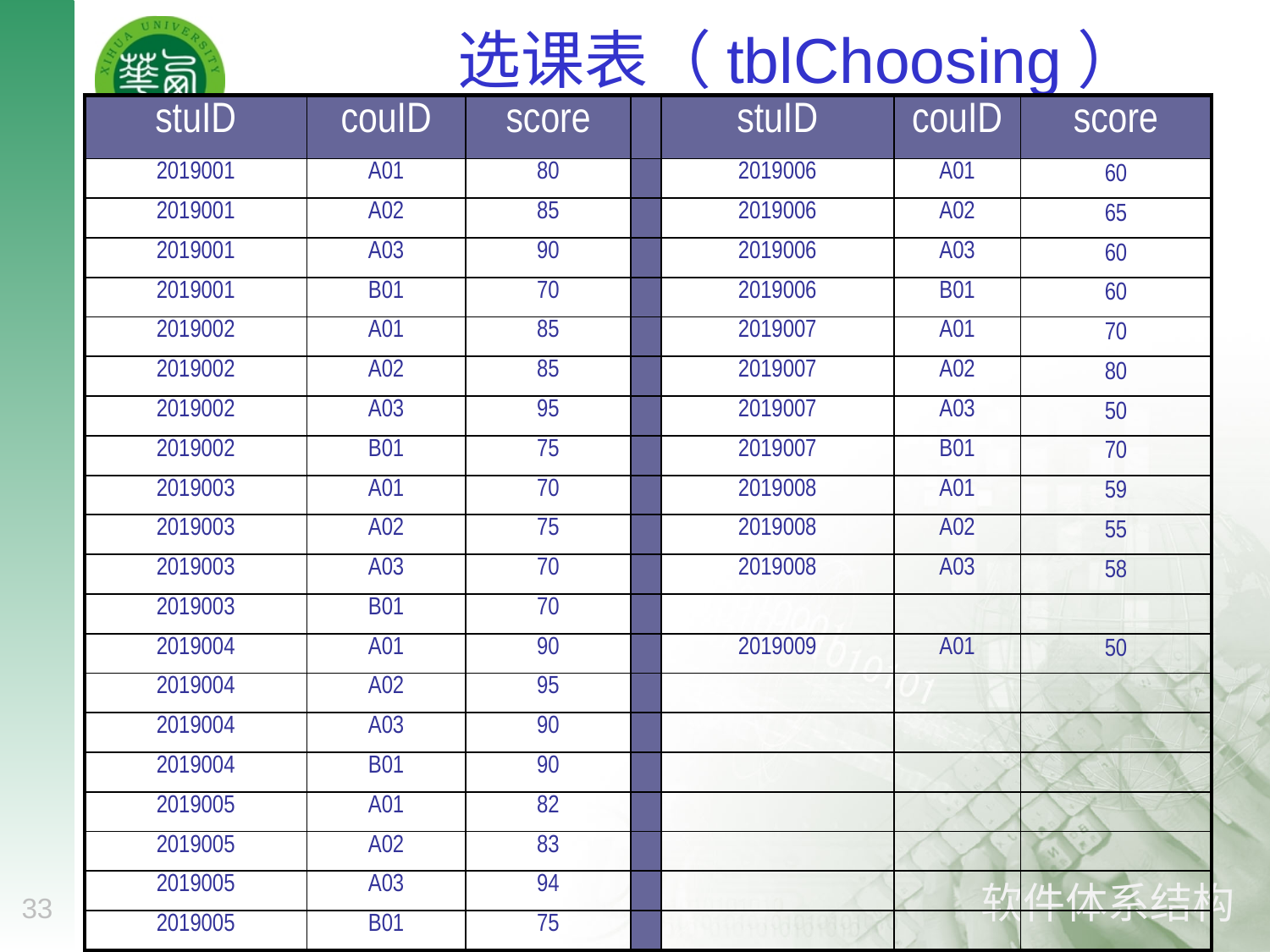

# 选课表（tblChoosing）
| stuID | couID | score |  | stuID | couID | score |
| --- | --- | --- | --- | --- | --- | --- |
| 2019001 | A01 | 80 |  | 2019006 | A01 | 60 |
| 2019001 | A02 | 85 |  | 2019006 | A02 | 65 |
| 2019001 | A03 | 90 |  | 2019006 | A03 | 60 |
| 2019001 | B01 | 70 |  | 2019006 | B01 | 60 |
| 2019002 | A01 | 85 |  | 2019007 | A01 | 70 |
| 2019002 | A02 | 85 |  | 2019007 | A02 | 80 |
| 2019002 | A03 | 95 |  | 2019007 | A03 | 50 |
| 2019002 | B01 | 75 |  | 2019007 | B01 | 70 |
| 2019003 | A01 | 70 |  | 2019008 | A01 | 59 |
| 2019003 | A02 | 75 |  | 2019008 | A02 | 55 |
| 2019003 | A03 | 70 |  | 2019008 | A03 | 58 |
| 2019003 | B01 | 70 |  |  |  |  |
| 2019004 | A01 | 90 |  | 2019009 | A01 | 50 |
| 2019004 | A02 | 95 |  |  |  |  |
| 2019004 | A03 | 90 |  |  |  |  |
| 2019004 | B01 | 90 |  |  |  |  |
| 2019005 | A01 | 82 |  |  |  |  |
| 2019005 | A02 | 83 |  |  |  |  |
| 2019005 | A03 | 94 |  |  |  |  |
| 2019005 | B01 | 75 |  |  |  |  |
33